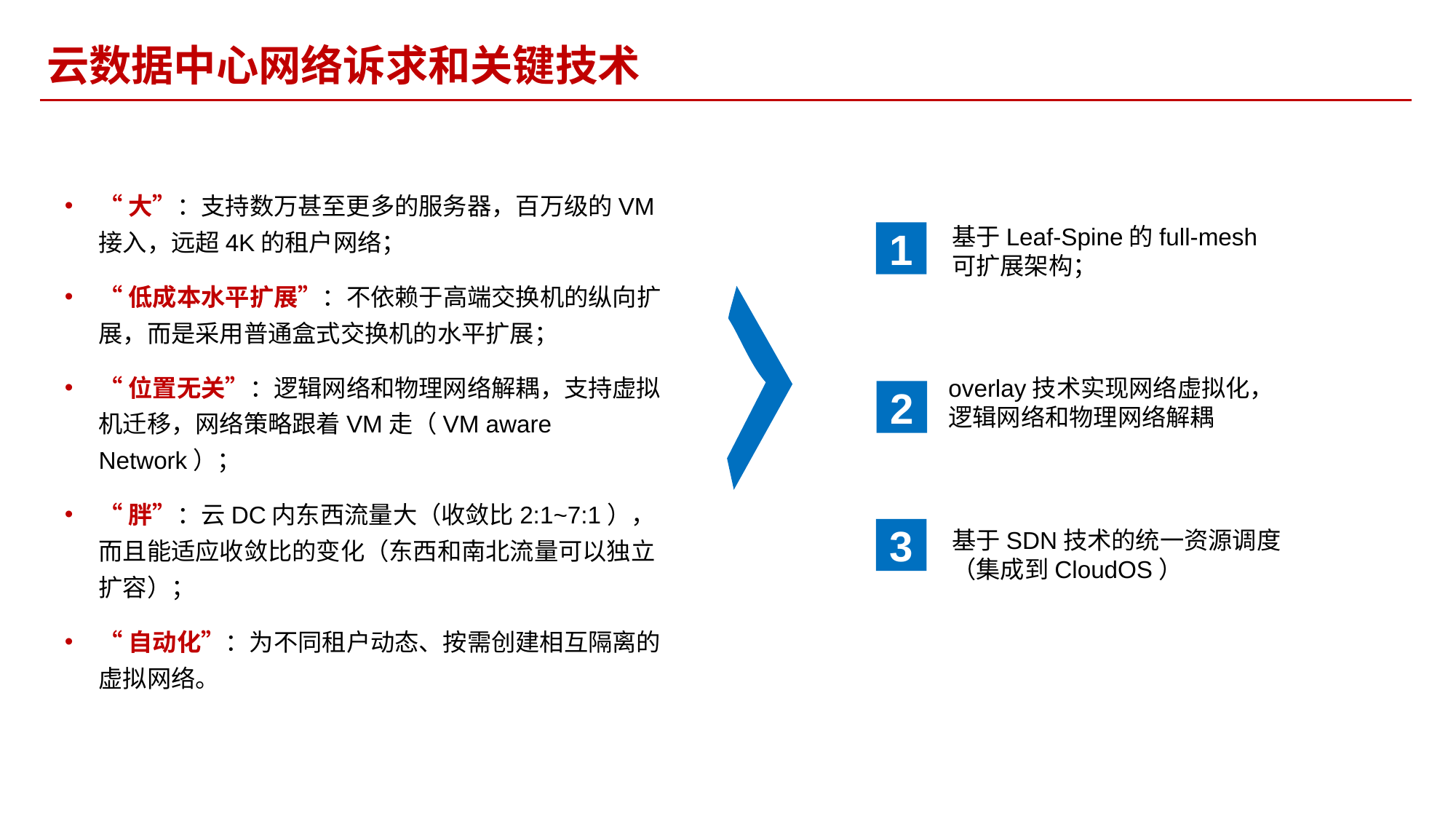

云数据中心网络诉求和关键技术
“大”：支持数万甚至更多的服务器，百万级的VM接入，远超4K的租户网络；
“低成本水平扩展”：不依赖于高端交换机的纵向扩展，而是采用普通盒式交换机的水平扩展；
“位置无关”：逻辑网络和物理网络解耦，支持虚拟机迁移，网络策略跟着VM走（VM aware Network）；
“胖”：云DC内东西流量大（收敛比2:1~7:1），而且能适应收敛比的变化（东西和南北流量可以独立扩容）；
“自动化”：为不同租户动态、按需创建相互隔离的虚拟网络。
基于Leaf-Spine的full-mesh可扩展架构；
1

overlay技术实现网络虚拟化，逻辑网络和物理网络解耦
2
3
基于SDN技术的统一资源调度（集成到CloudOS）